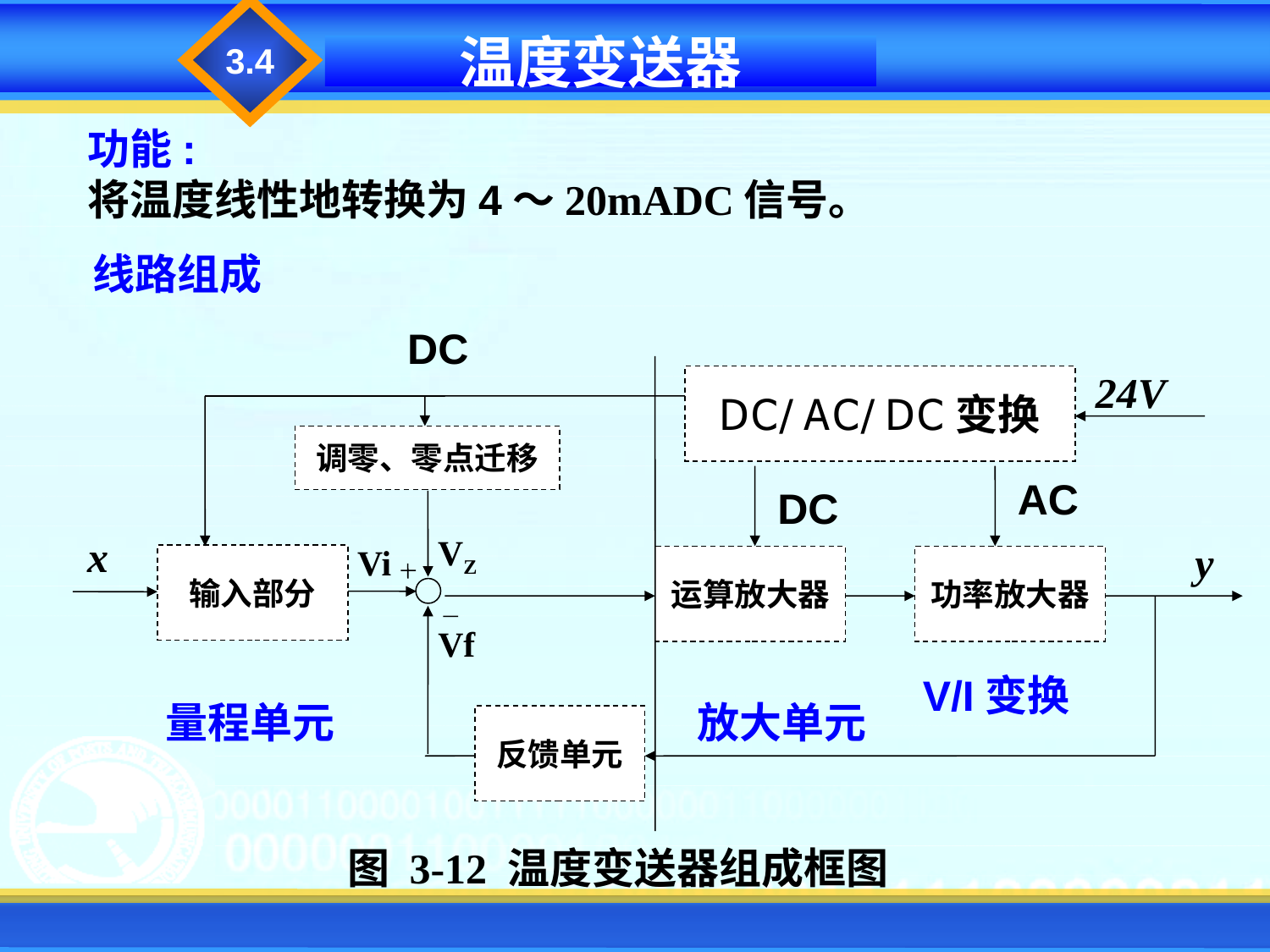

3.4
温度变送器
功能:
将温度线性地转换为4～20mADC信号。
线路组成
DC

DC/AC/DC变换
 24V

调零、零点迁移

AC
DC

x
VZ
y
Vi
输入部分
运算放大器
功率放大器

Vf
V/I变换
量程单元
放大单元
反馈单元

图 3-12 温度变送器组成框图